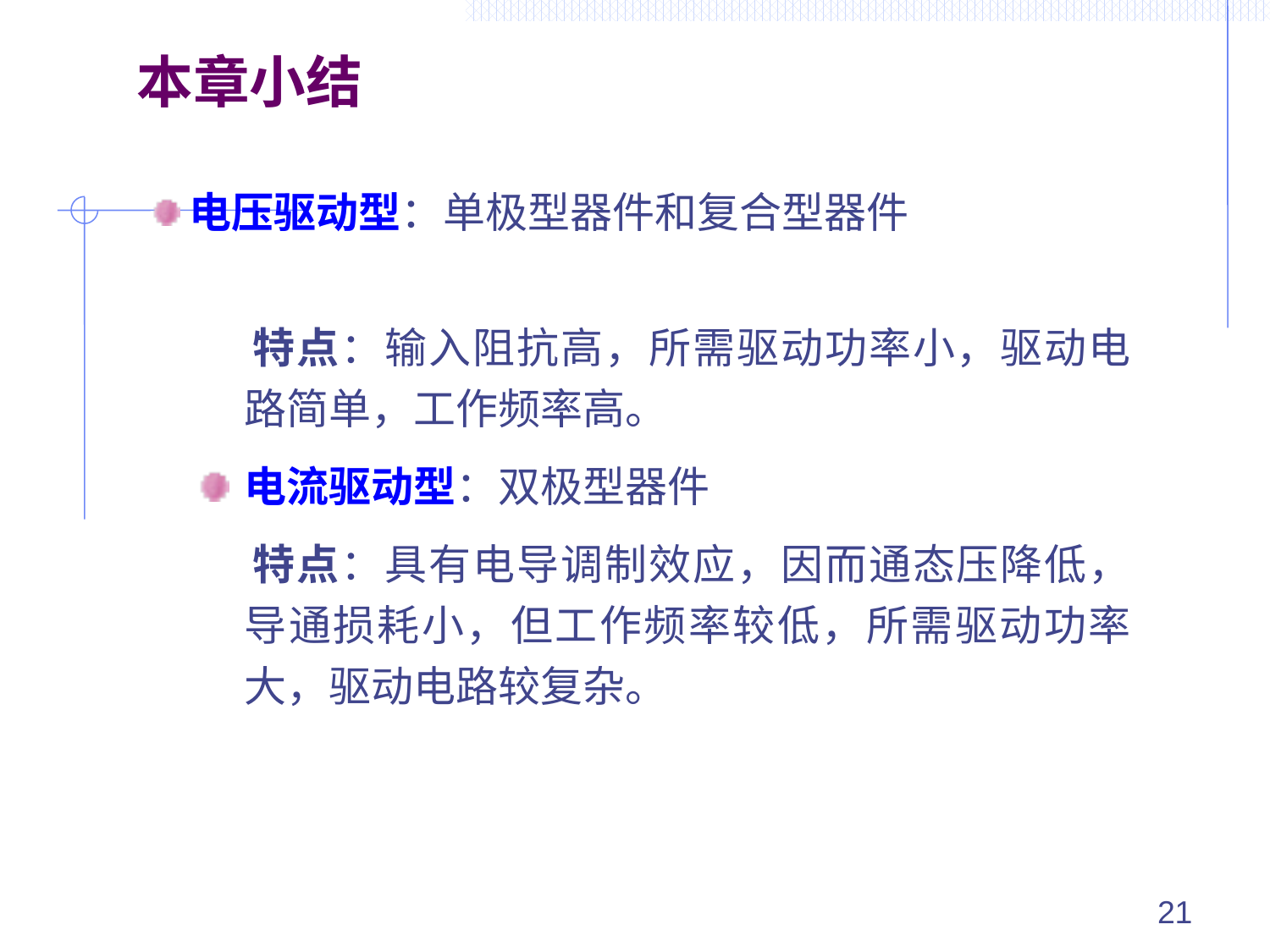

# 本章小结
电压驱动型：单极型器件和复合型器件
    特点：输入阻抗高，所需驱动功率小，驱动电路简单，工作频率高。
电流驱动型：双极型器件
    特点：具有电导调制效应，因而通态压降低，导通损耗小，但工作频率较低，所需驱动功率大，驱动电路较复杂。
21